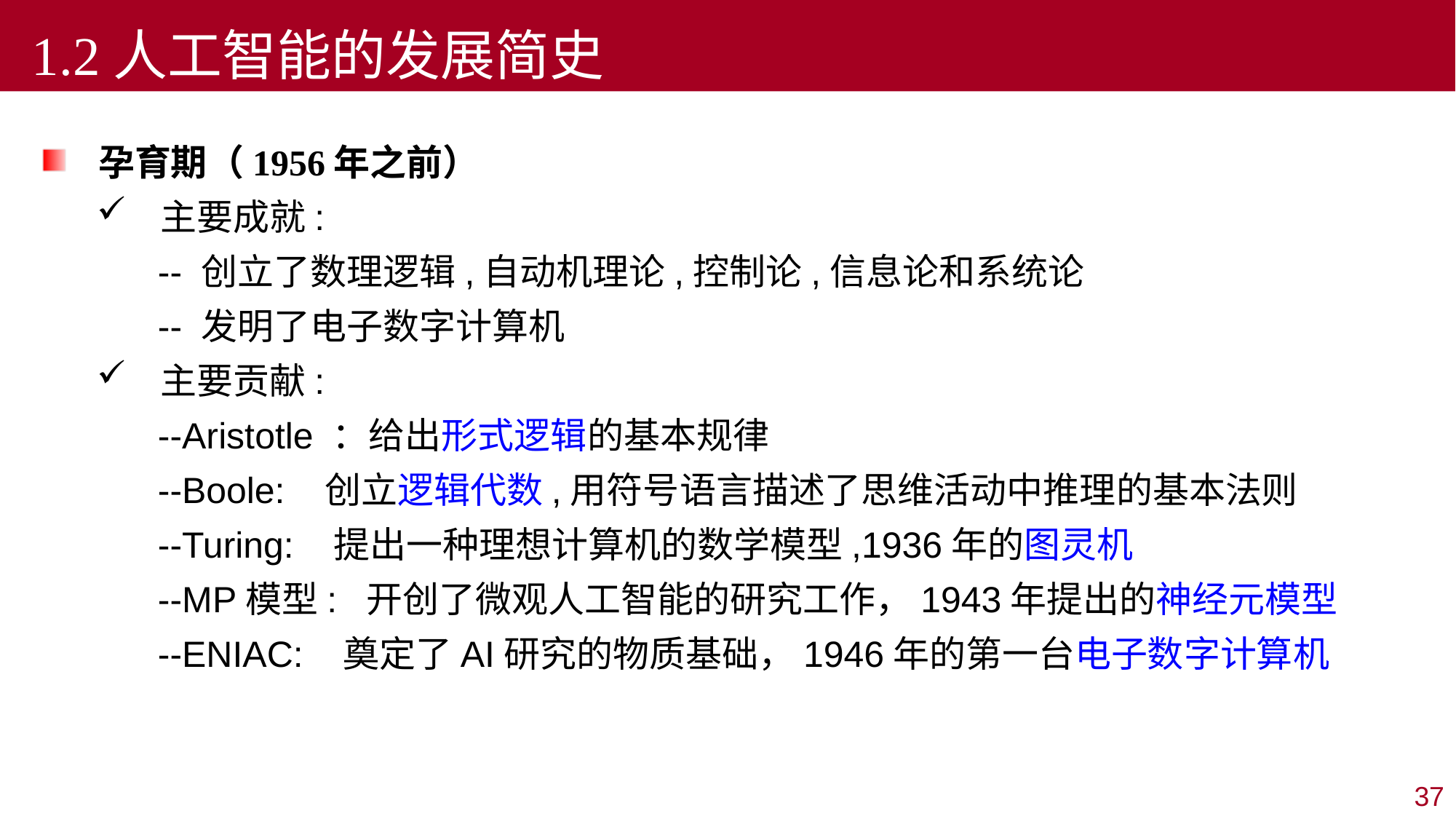

1.2人工智能的发展简史

孕育期（1956年之前）
   主要成就:
      -- 创立了数理逻辑,自动机理论,控制论,信息论和系统论
      -- 发明了电子数字计算机
   主要贡献:
      --Aristotle ：给出形式逻辑的基本规律
      --Boole:   创立逻辑代数,用符号语言描述了思维活动中推理的基本法则
      --Turing:   提出一种理想计算机的数学模型,1936年的图灵机
      --MP模型:  开创了微观人工智能的研究工作，1943年提出的神经元模型
      --ENIAC:   奠定了AI研究的物质基础，1946年的第一台电子数字计算机
37